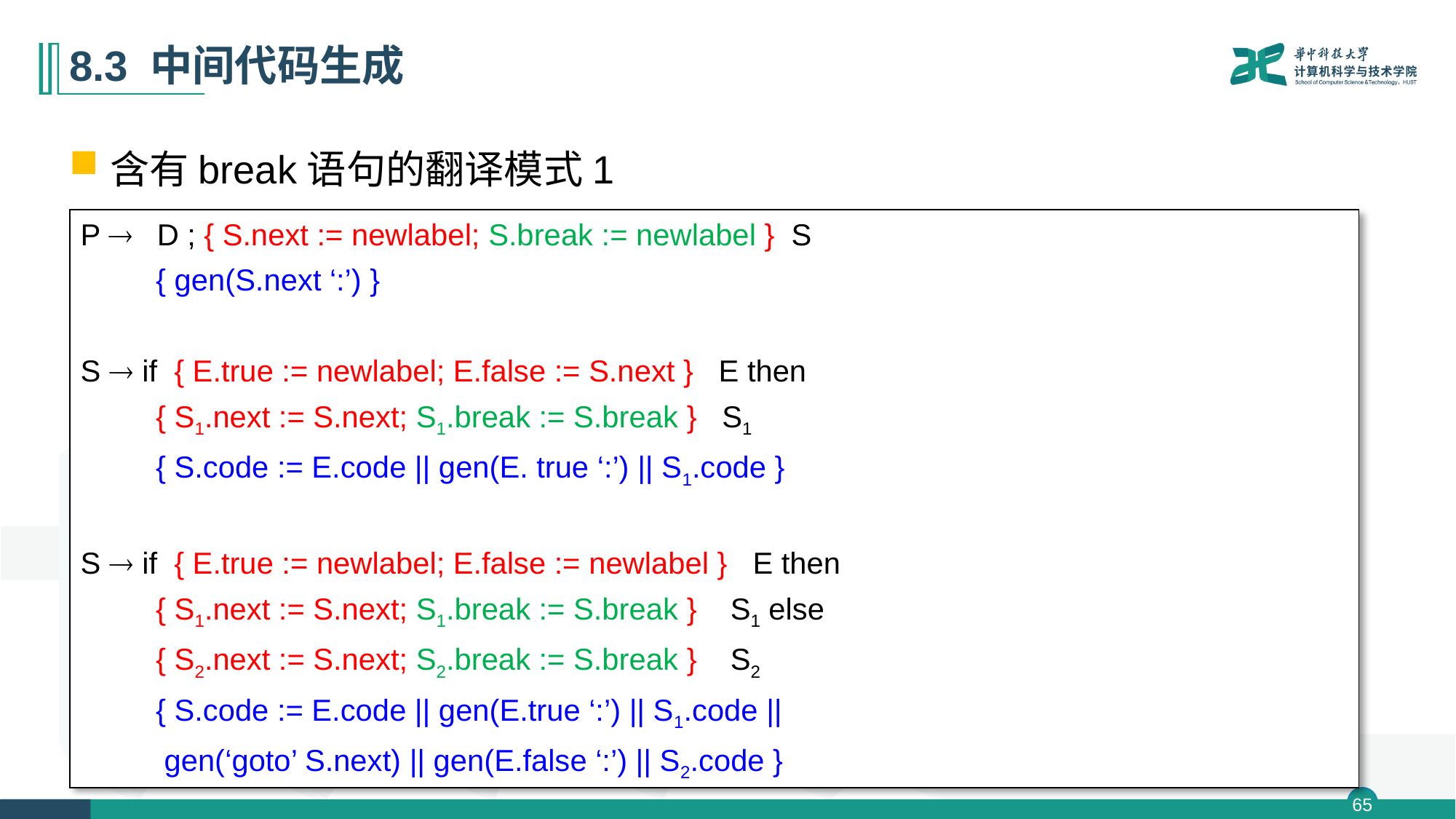

# 8.3 中间代码生成
含有break语句的翻译模式1
P →  D ; { S.next := newlabel; S.break := newlabel }  S
         { gen(S.next ‘:’) }

S → if  { E.true := newlabel; E.false := S.next }   E then
         { S1.next := S.next; S1.break := S.break }   S1
         { S.code := E.code || gen(E. true ‘:’) || S1.code }

S → if  { E.true := newlabel; E.false := newlabel }   E then
         { S1.next := S.next; S1.break := S.break }    S1 else
         { S2.next := S.next; S2.break := S.break }    S2
         { S.code := E.code || gen(E.true ‘:’) || S1.code ||
          gen(‘goto’ S.next) || gen(E.false ‘:’) || S2.code }